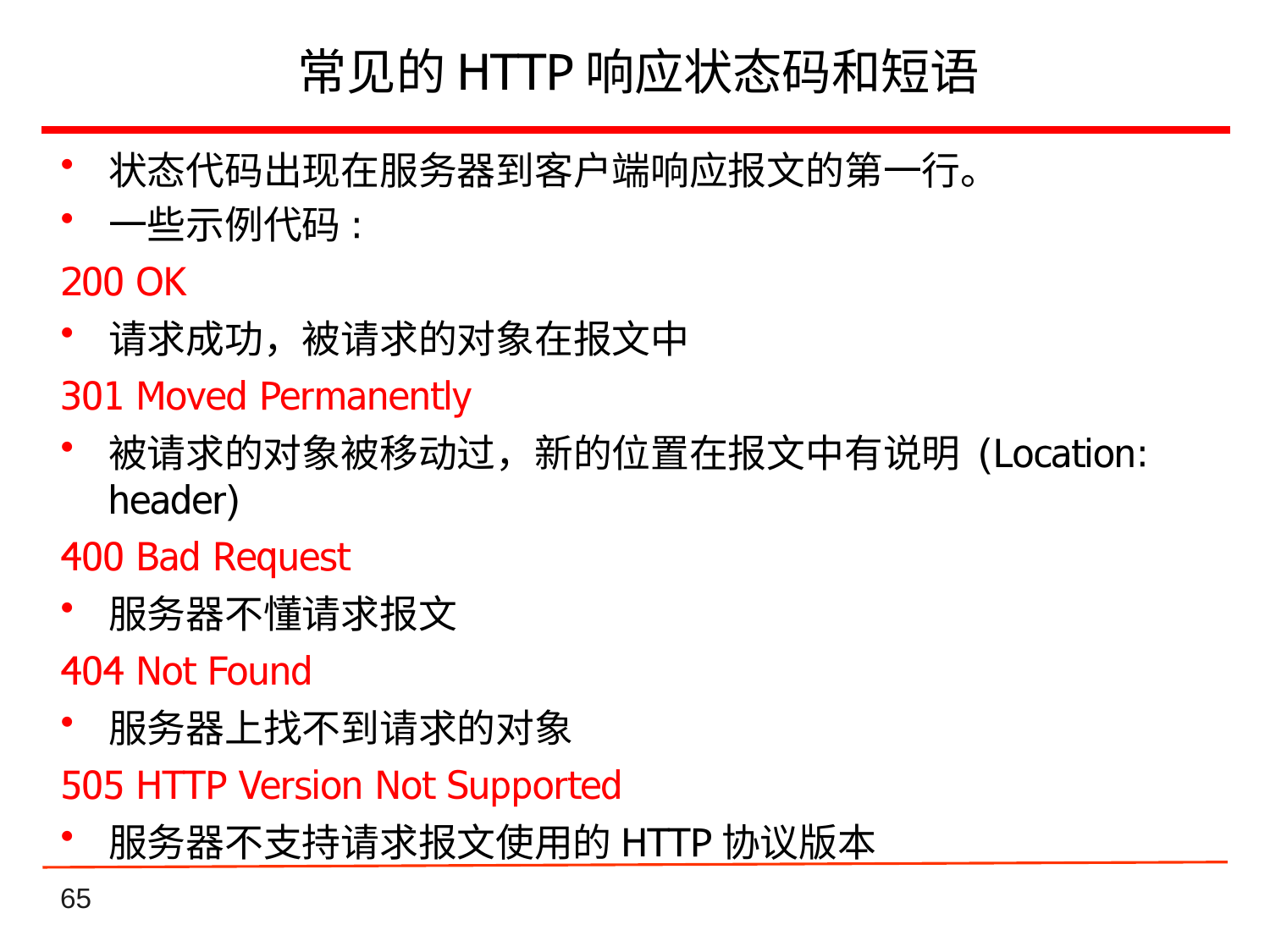

# 常见的HTTP响应状态码和短语
状态代码出现在服务器到客户端响应报文的第一行。
一些示例代码:
200 OK
请求成功，被请求的对象在报文中
301 Moved Permanently
被请求的对象被移动过，新的位置在报文中有说明 (Location: header)
400 Bad Request
服务器不懂请求报文
404 Not Found
服务器上找不到请求的对象
505 HTTP Version Not Supported
服务器不支持请求报文使用的HTTP协议版本